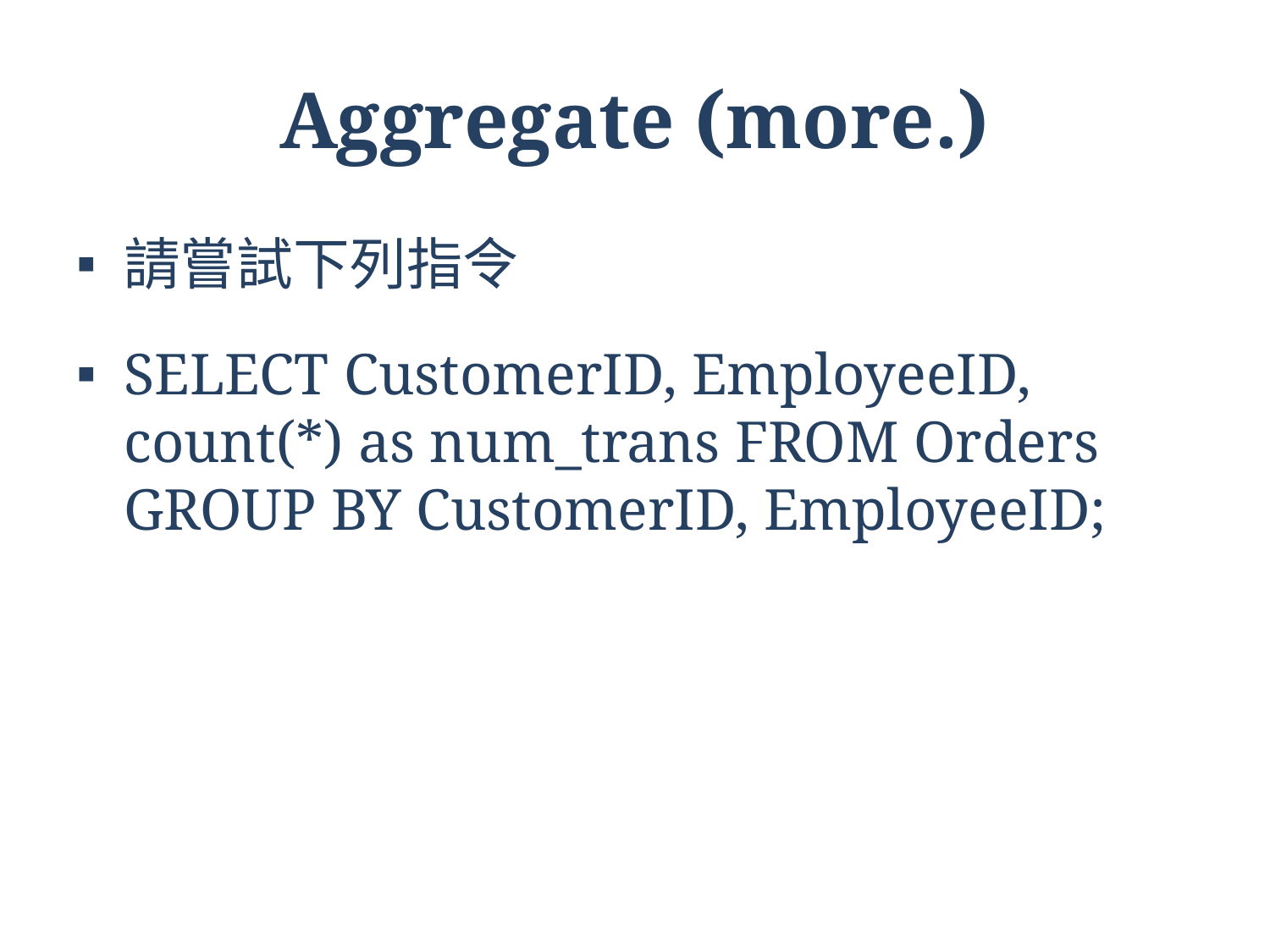

# Aggregate (more.)
請嘗試下列指令
SELECT CustomerID, EmployeeID, count(*) as num_trans FROM Orders GROUP BY CustomerID, EmployeeID;